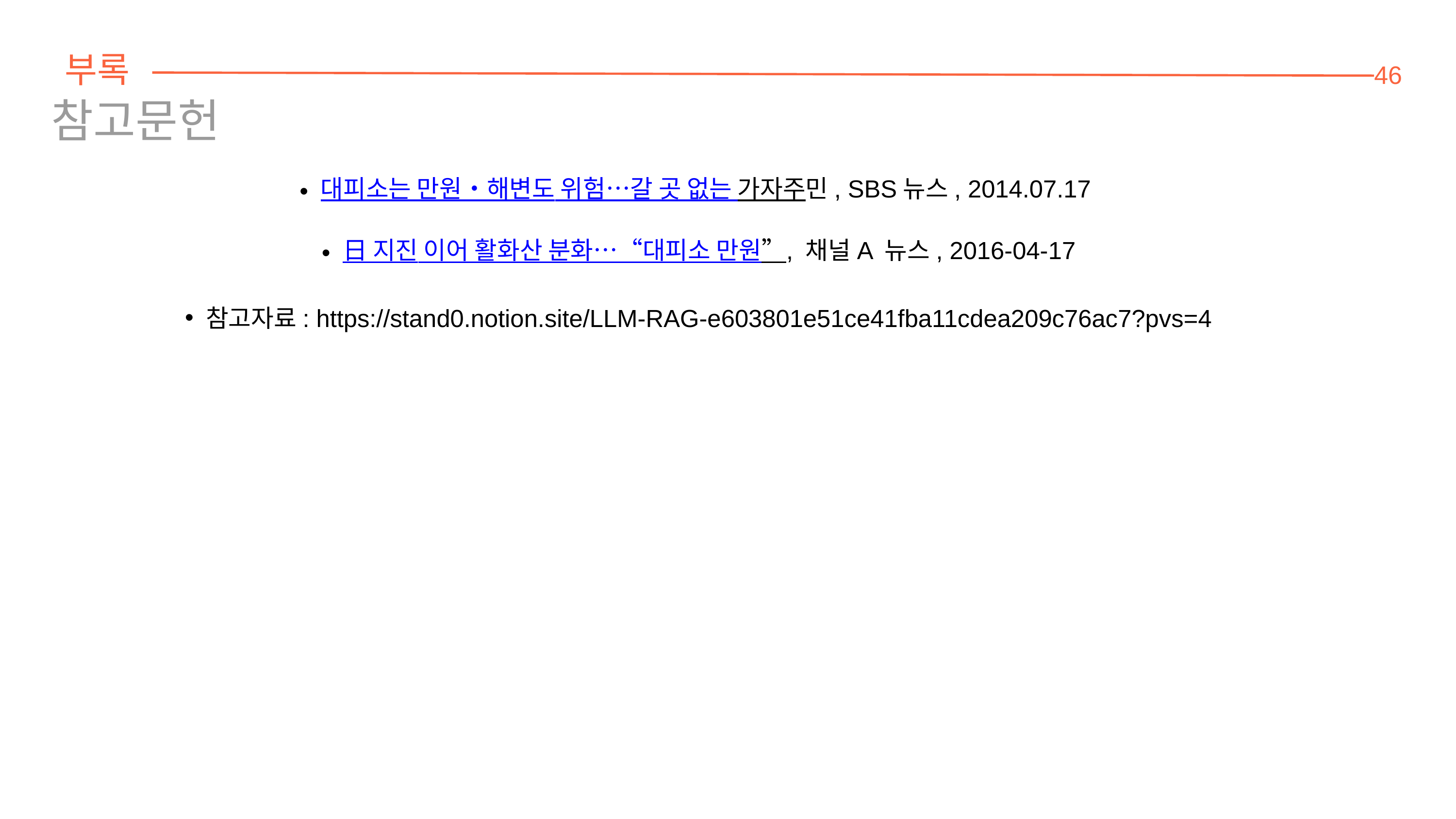

부록
46

참고문헌
대피소는 만원·해변도 위험…갈 곳 없는 가자주민, SBS뉴스, 2014.07.17
日 지진 이어 활화산 분화…“대피소 만원”, 채널A 뉴스, 2016-04-17
참고자료: https://stand0.notion.site/LLM-RAG-e603801e51ce41fba11cdea209c76ac7?pvs=4